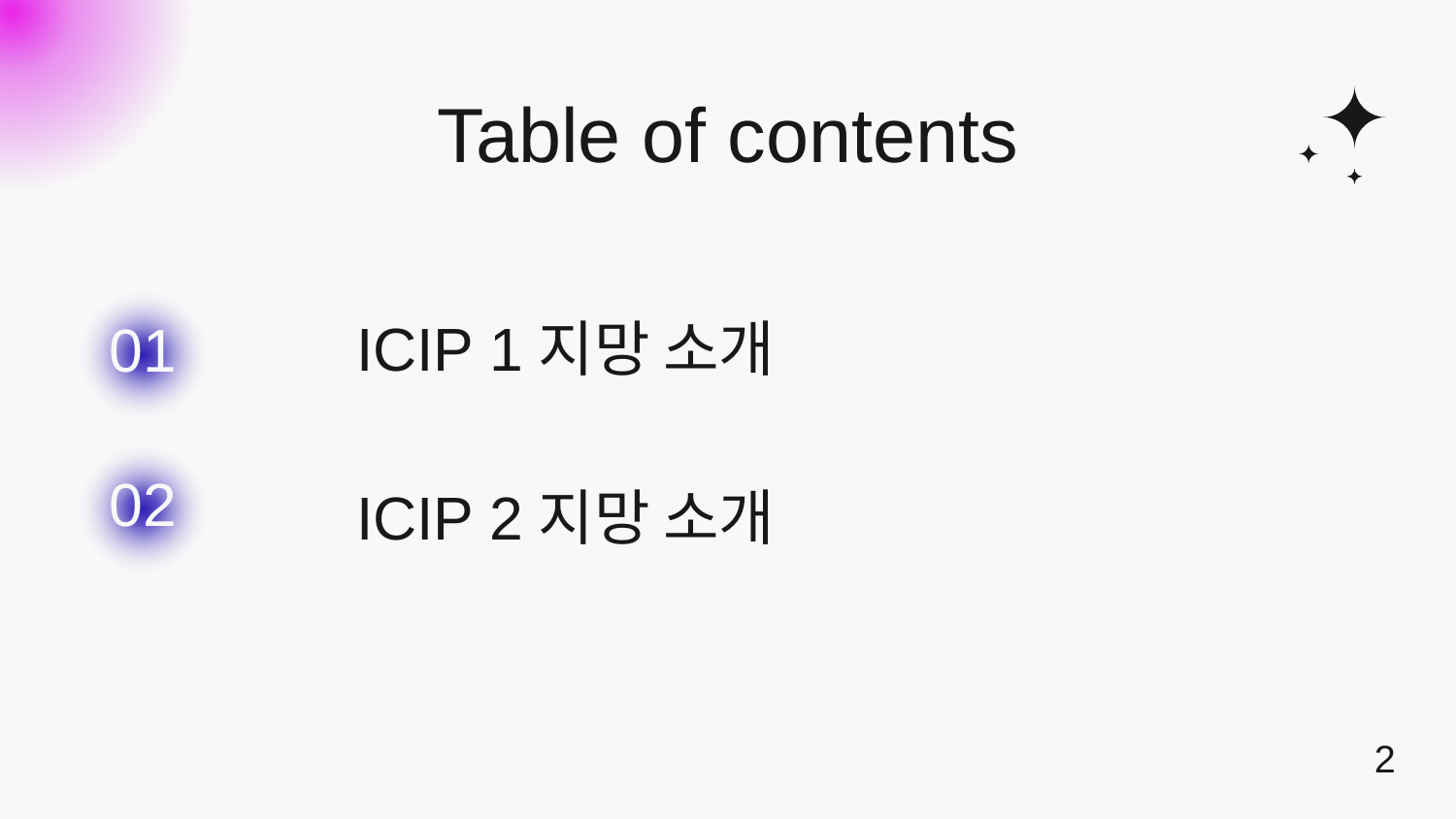

# Table of contents

01

ICIP 1지망 소개
02

ICIP 2지망 소개
2